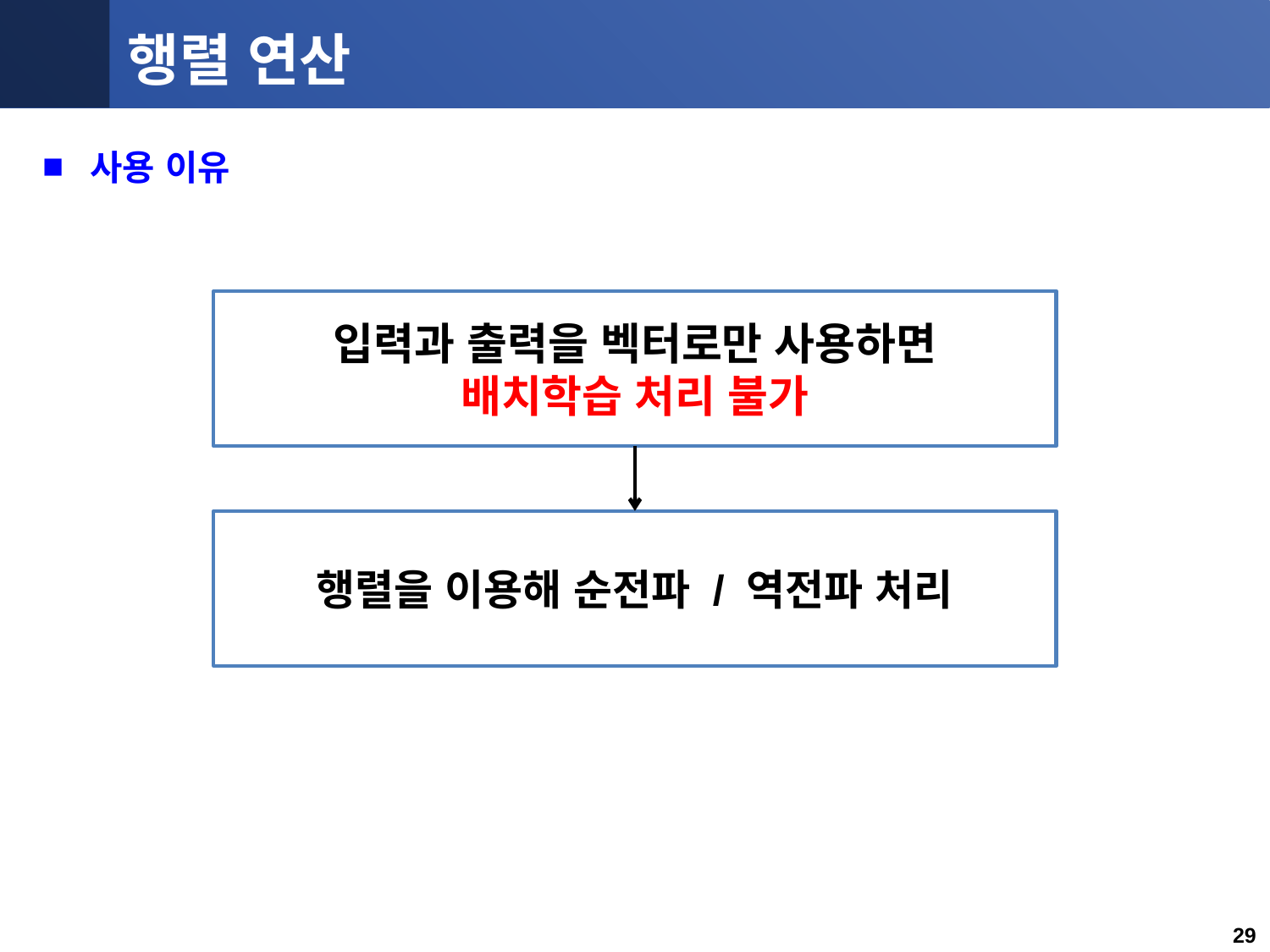

# 행렬 연산
사용 이유
입력과 출력을 벡터로만 사용하면
배치학습 처리 불가
행렬을 이용해 순전파 / 역전파 처리
29